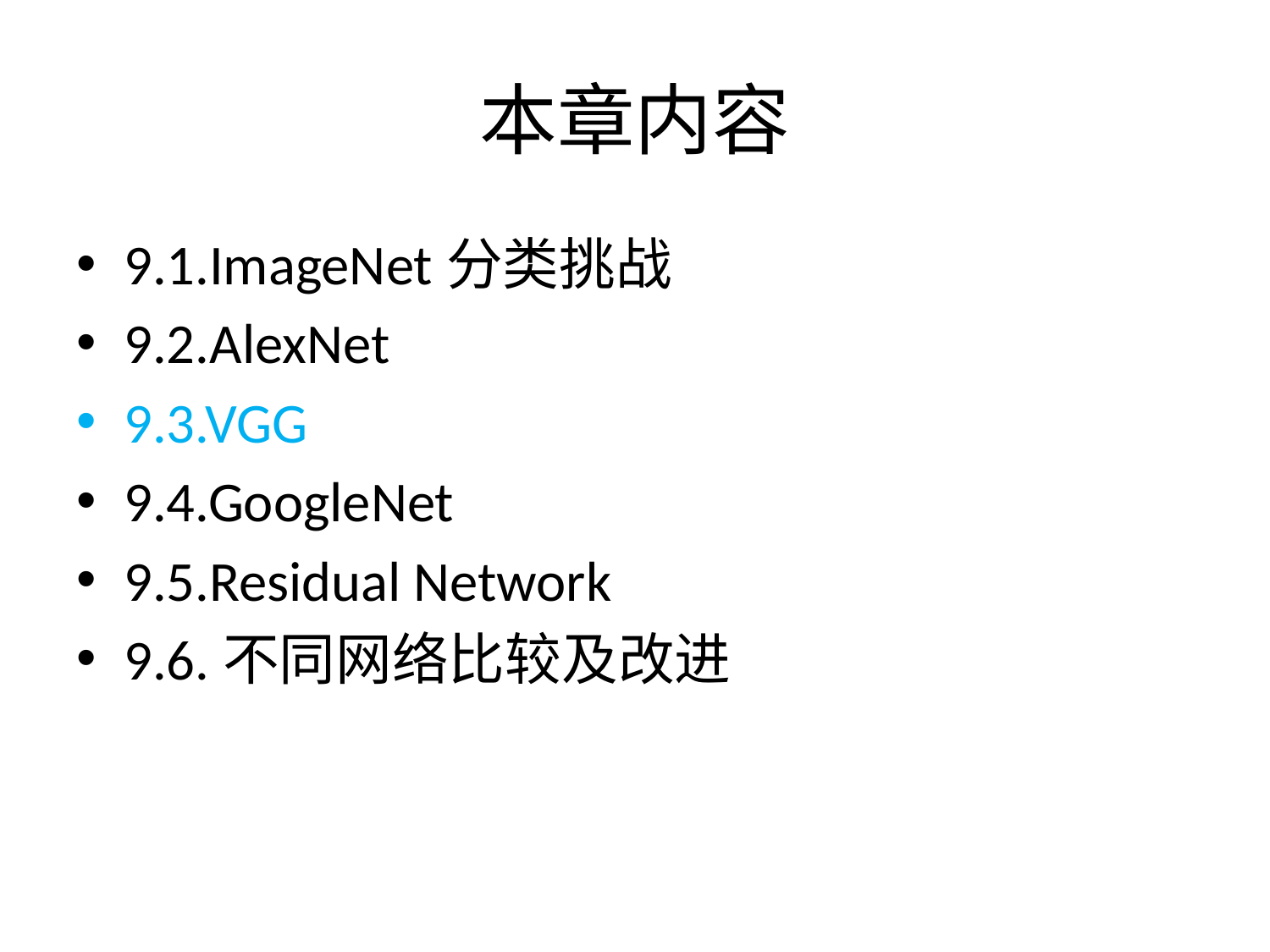

# 本章内容
9.1.ImageNet分类挑战
9.2.AlexNet
9.3.VGG
9.4.GoogleNet
9.5.Residual Network
9.6.不同网络比较及改进